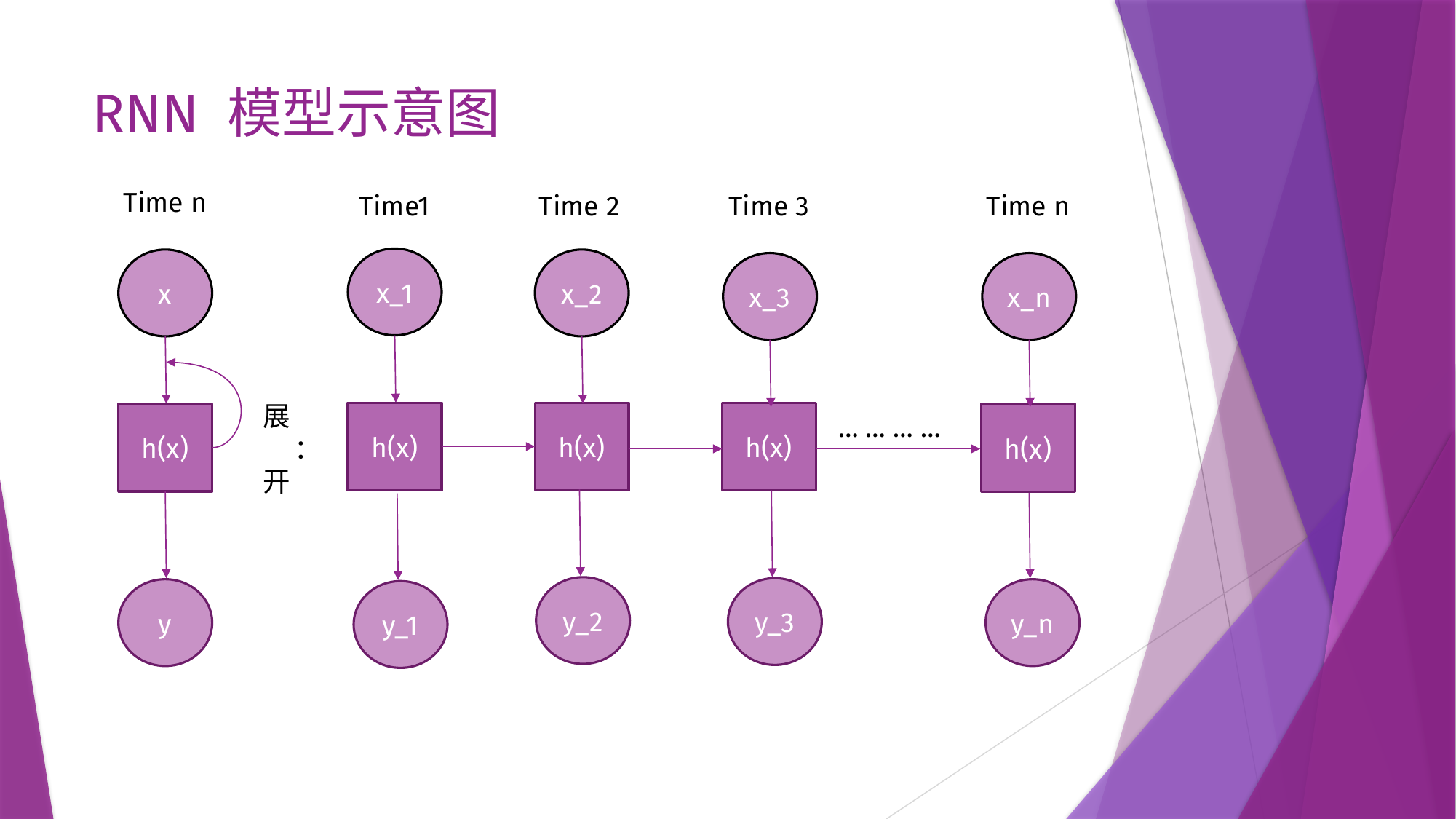

RNN 模型示意图
Time n
Time1
Time 3
Time n
Time 2
x_1
x_2
x_3
x_n
h(x)
h(x)
h(x)
h(x)
… … … …
y_2
y_3
y_n
y_1
x
展
    ：
开
h(x)
y